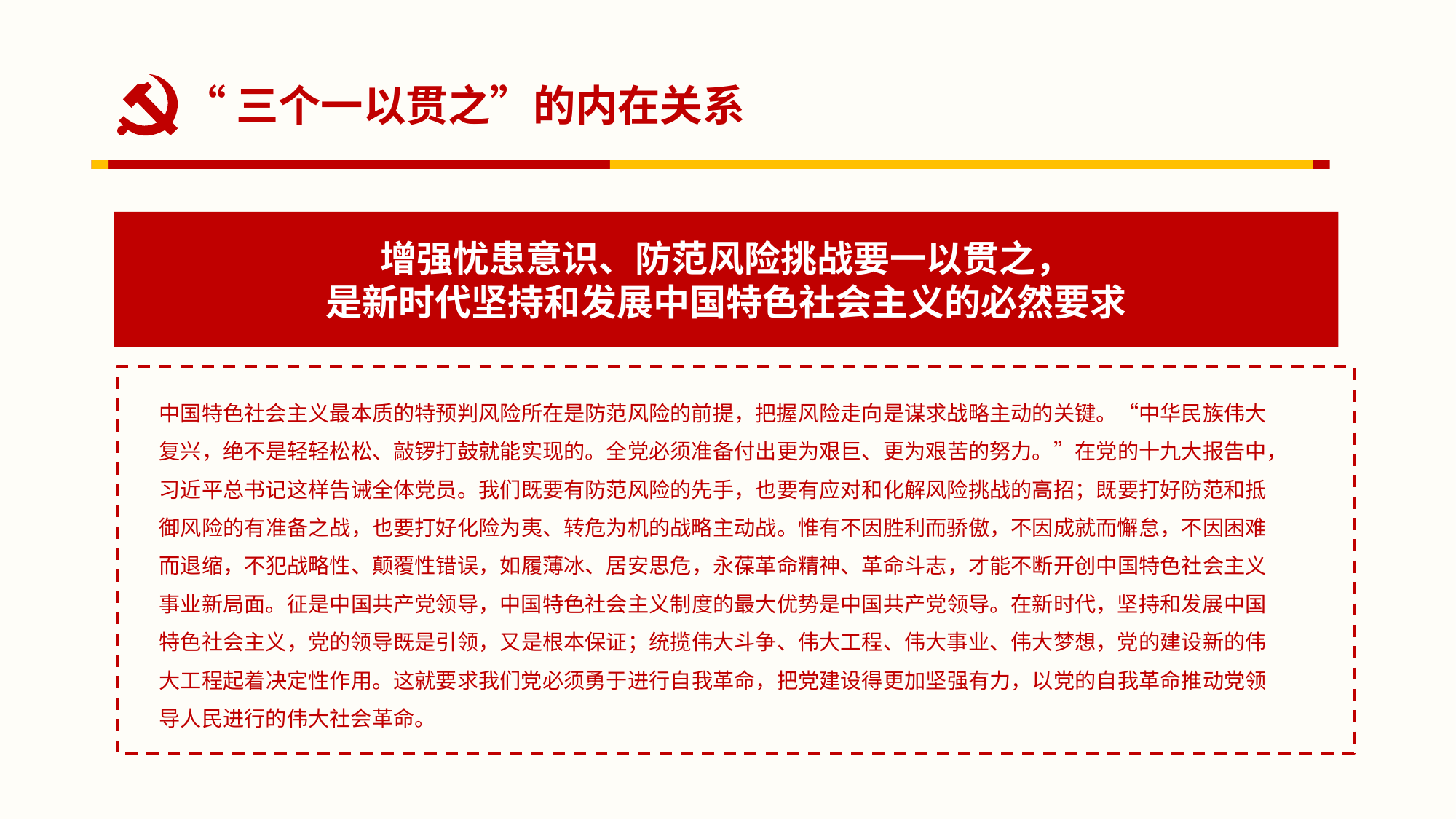

“三个一以贯之”的内在关系

增强忧患意识、防范风险挑战要一以贯之，
是新时代坚持和发展中国特色社会主义的必然要求
中国特色社会主义最本质的特预判风险所在是防范风险的前提，把握风险走向是谋求战略主动的关键。“中华民族伟大复兴，绝不是轻轻松松、敲锣打鼓就能实现的。全党必须准备付出更为艰巨、更为艰苦的努力。”在党的十九大报告中，习近平总书记这样告诫全体党员。我们既要有防范风险的先手，也要有应对和化解风险挑战的高招；既要打好防范和抵御风险的有准备之战，也要打好化险为夷、转危为机的战略主动战。惟有不因胜利而骄傲，不因成就而懈怠，不因困难而退缩，不犯战略性、颠覆性错误，如履薄冰、居安思危，永葆革命精神、革命斗志，才能不断开创中国特色社会主义事业新局面。征是中国共产党领导，中国特色社会主义制度的最大优势是中国共产党领导。在新时代，坚持和发展中国特色社会主义，党的领导既是引领，又是根本保证；统揽伟大斗争、伟大工程、伟大事业、伟大梦想，党的建设新的伟大工程起着决定性作用。这就要求我们党必须勇于进行自我革命，把党建设得更加坚强有力，以党的自我革命推动党领导人民进行的伟大社会革命。